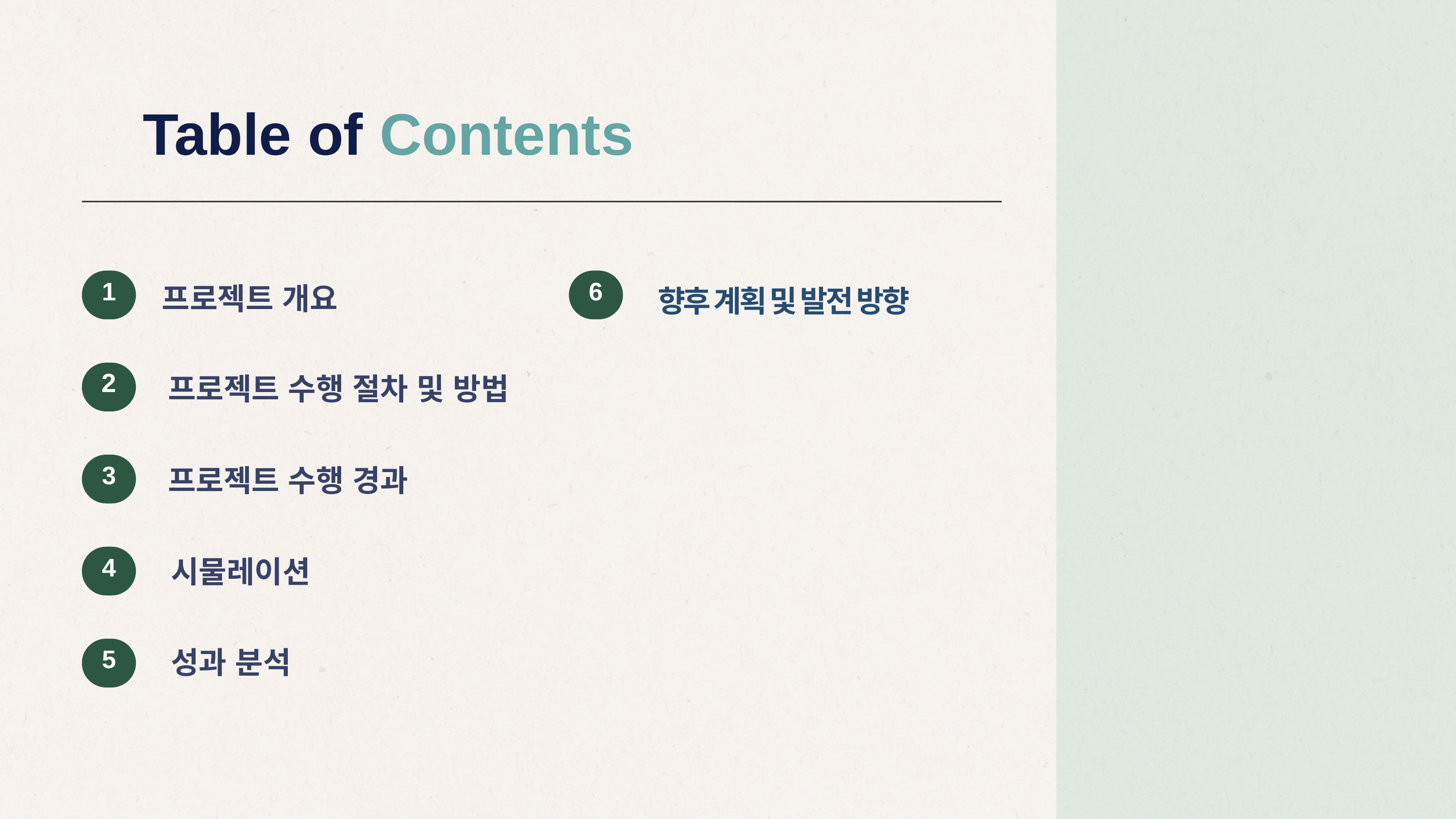

Table of Contents

1

6
프로젝트 개요
향후 계획 및 발전 방향

2
프로젝트 수행 절차 및 방법

3
프로젝트 수행 경과

4
시물레이션

5
성과 분석